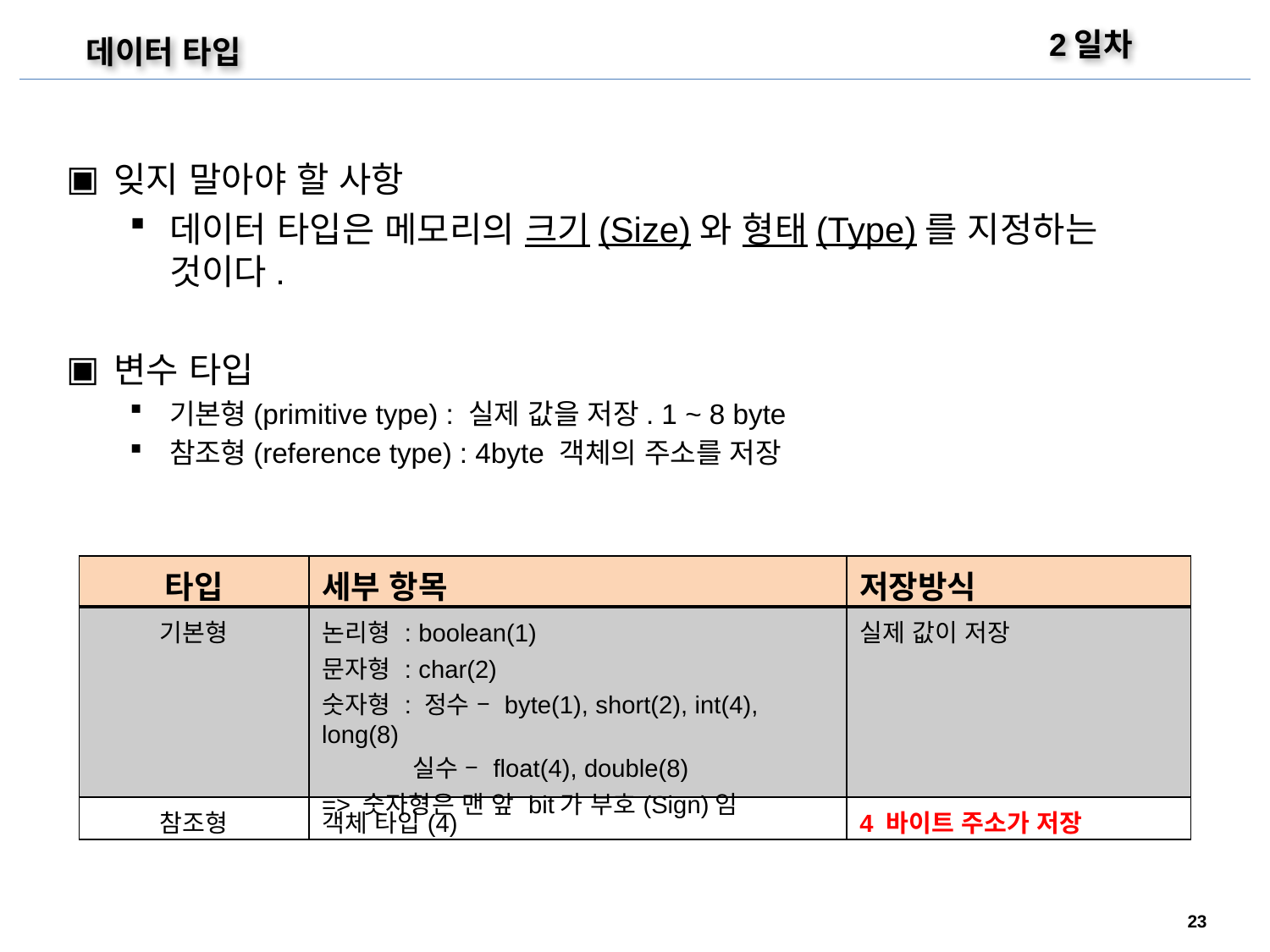

2일차
데이터 타입
잊지 말아야 할 사항
데이터 타입은 메모리의 크기(Size)와 형태(Type)를 지정하는 것이다.

변수 타입
기본형(primitive type) : 실제 값을 저장. 1 ~ 8 byte
참조형(reference type) : 4byte 객체의 주소를 저장

| 타입 | 세부 항목 | 저장방식 |
| --- | --- | --- |
| 기본형 | 논리형 : boolean(1) 문자형 : char(2) 숫자형 : 정수 – byte(1), short(2), int(4), long(8) 실수 – float(4), double(8) => 숫자형은 맨 앞 bit가 부호(Sign)임 | 실제 값이 저장 |
| 참조형 | 객체 타입(4) | 4 바이트 주소가 저장 |